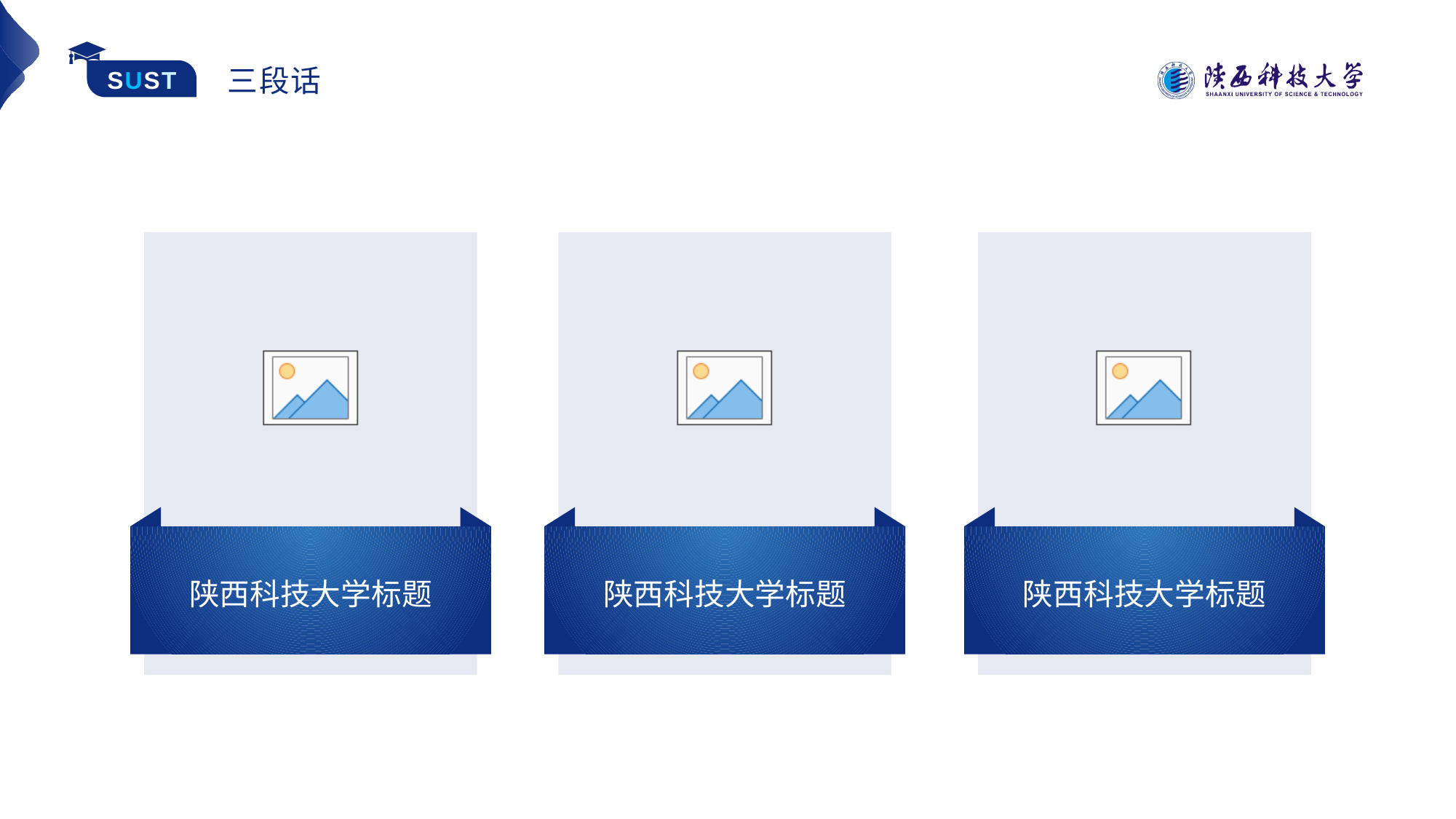

三段话

陕西科技大学标题
陕西科技大学标题
陕西科技大学标题
第四章使用指南：替换图片
第四章使用指南：关于母版